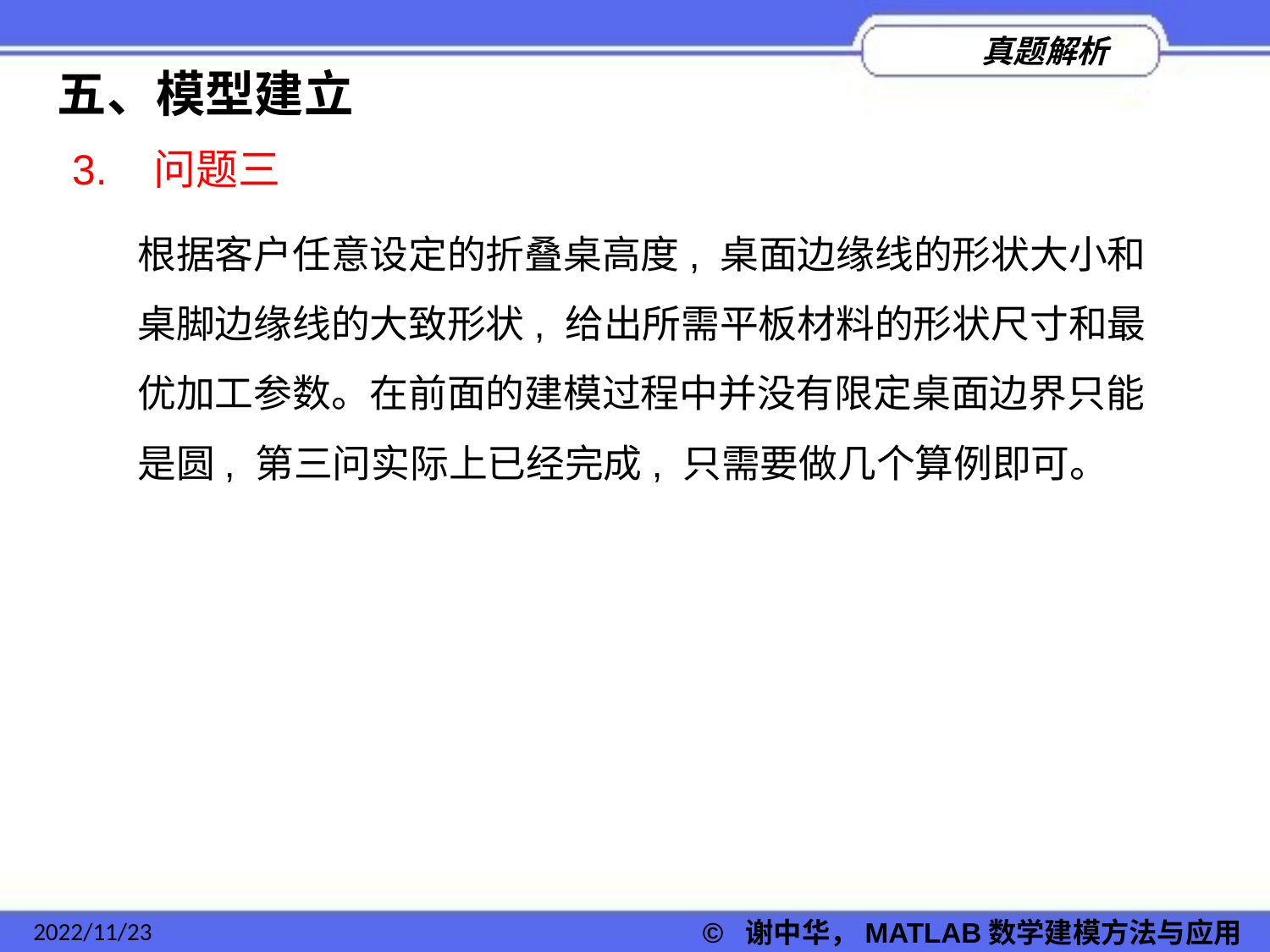

五、模型建立
3.   问题三
根据客户任意设定的折叠桌高度, 桌面边缘线的形状大小和桌脚边缘线的大致形状, 给出所需平板材料的形状尺寸和最优加工参数。在前面的建模过程中并没有限定桌面边界只能是圆, 第三问实际上已经完成, 只需要做几个算例即可。
2022/11/23
©  谢中华，MATLAB数学建模方法与应用